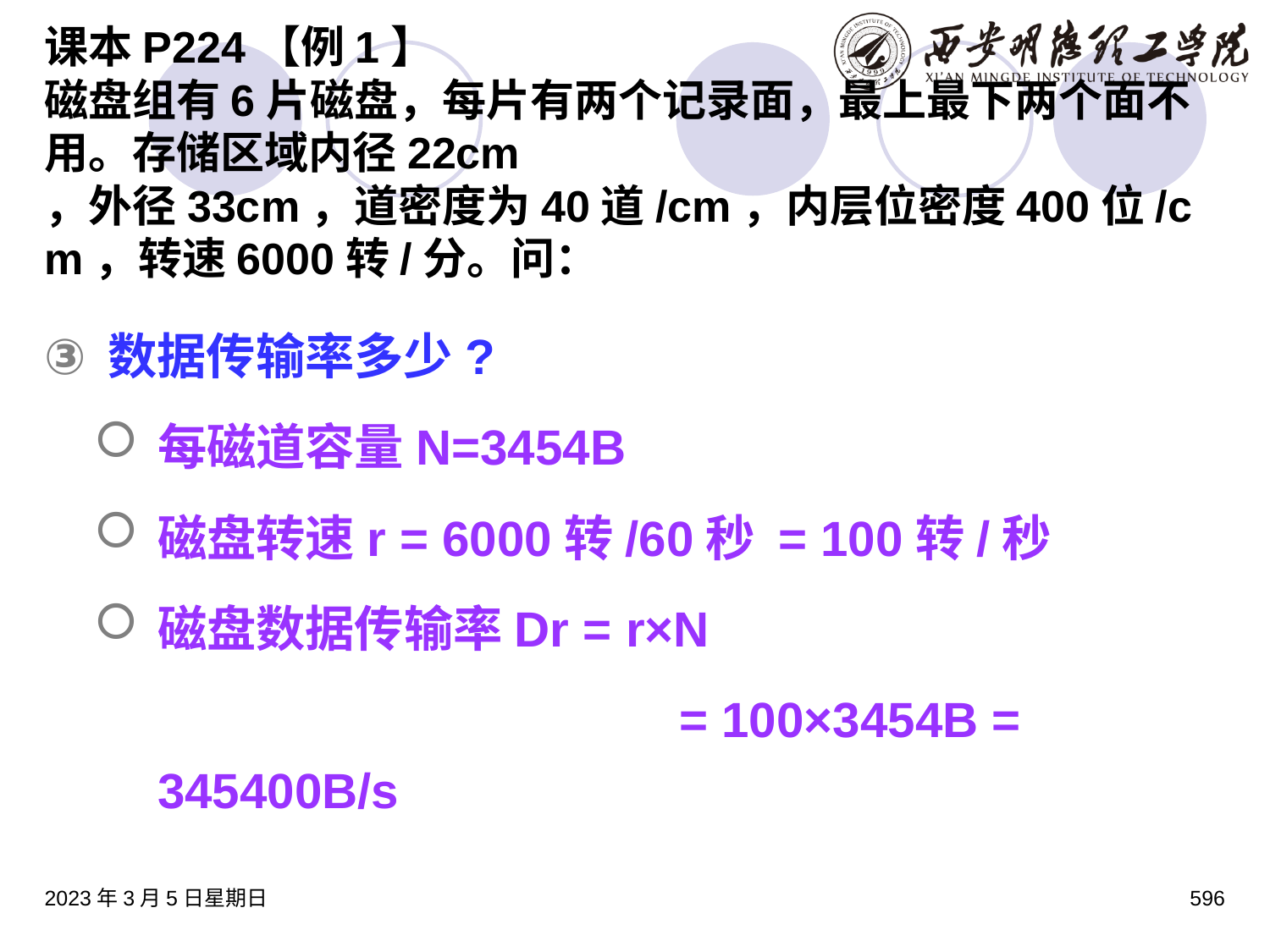

# 课本P224【例1】 磁盘组有6片磁盘，每片有两个记录面，最上最下两个面不用。存储区域内径22cm ，外径33cm，道密度为40道/cm，内层位密度400位/cm，转速6000转/分。问：
数据传输率多少?
每磁道容量N=3454B
磁盘转速r = 6000转/60秒 = 100转/秒
磁盘数据传输率Dr = r×N
					 = 100×3454B = 345400B/s
2023年3月5日星期日
596